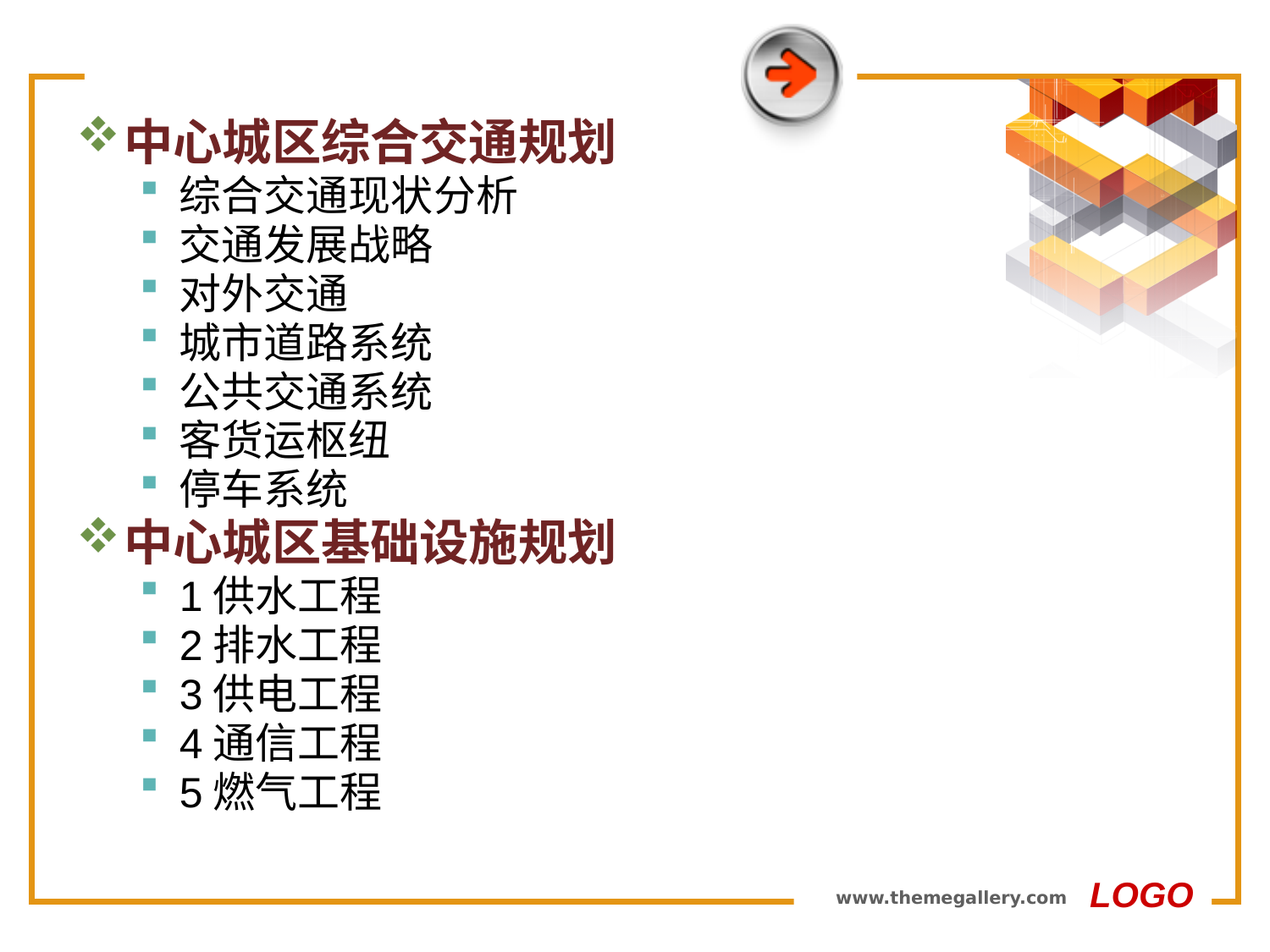

#
中心城区综合交通规划
综合交通现状分析
交通发展战略
对外交通
城市道路系统
公共交通系统
客货运枢纽
停车系统
中心城区基础设施规划
1供水工程
2排水工程
3供电工程
4通信工程
5燃气工程
LOGO
www.themegallery.com